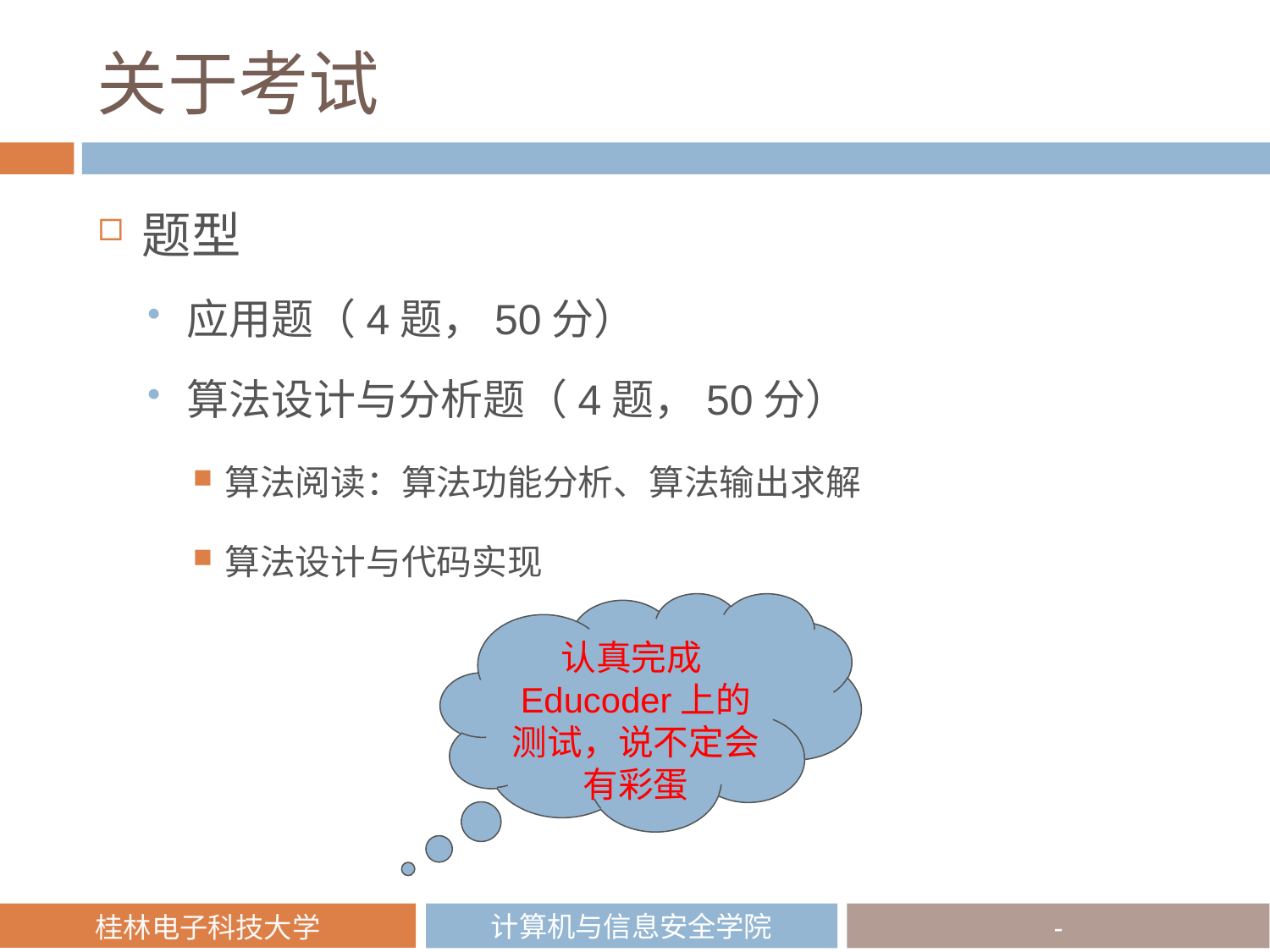

# 关于考试
题型
应用题（4题，50分）
算法设计与分析题（4题，50分）
算法阅读：算法功能分析、算法输出求解
算法设计与代码实现

认真完成Educoder上的测试，说不定会有彩蛋